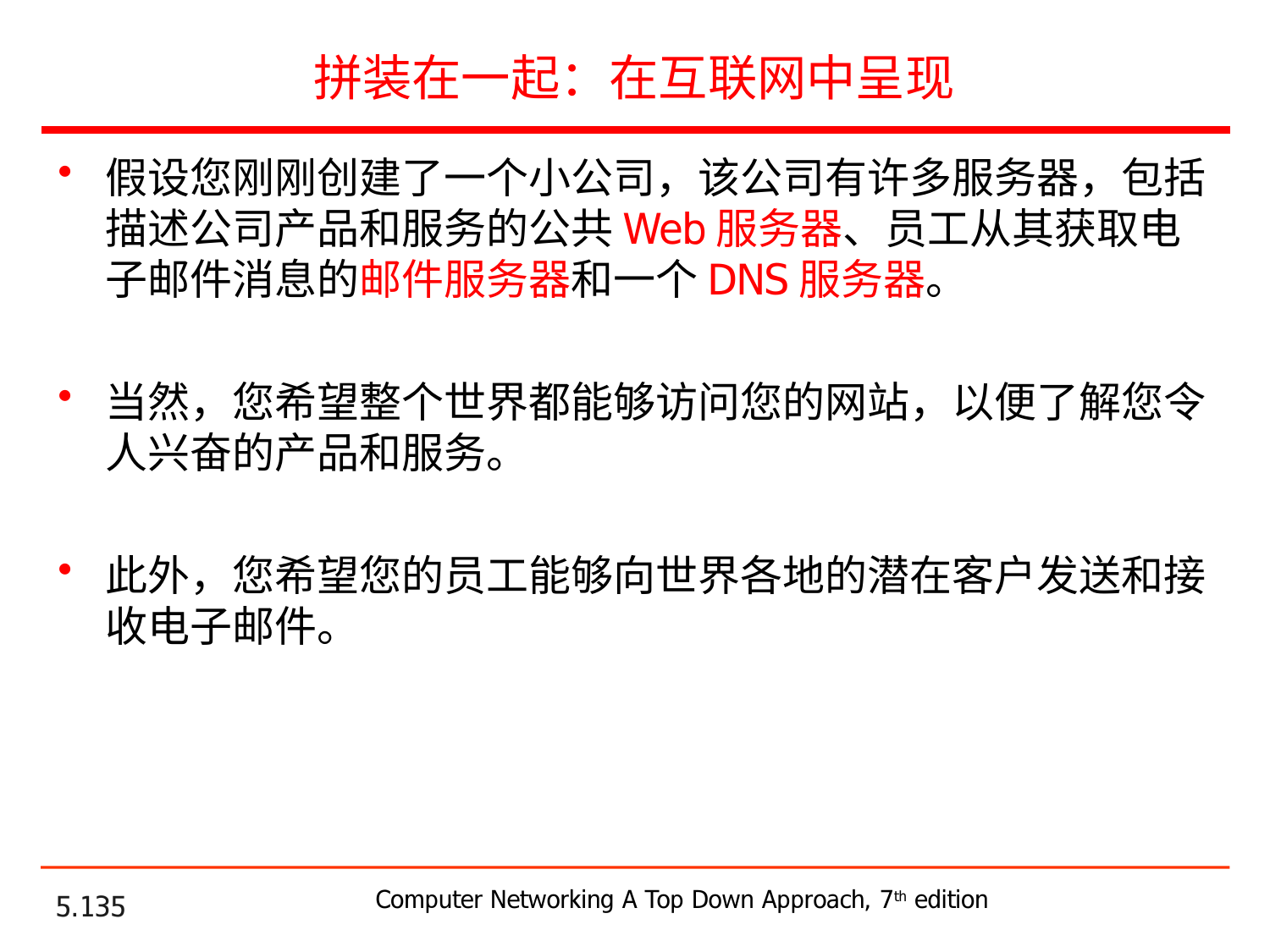

# 拼装在一起：在互联网中呈现
假设您刚刚创建了一个小公司，该公司有许多服务器，包括描述公司产品和服务的公共Web服务器、员工从其获取电子邮件消息的邮件服务器和一个DNS服务器。

当然，您希望整个世界都能够访问您的网站，以便了解您令人兴奋的产品和服务。

此外，您希望您的员工能够向世界各地的潜在客户发送和接收电子邮件。